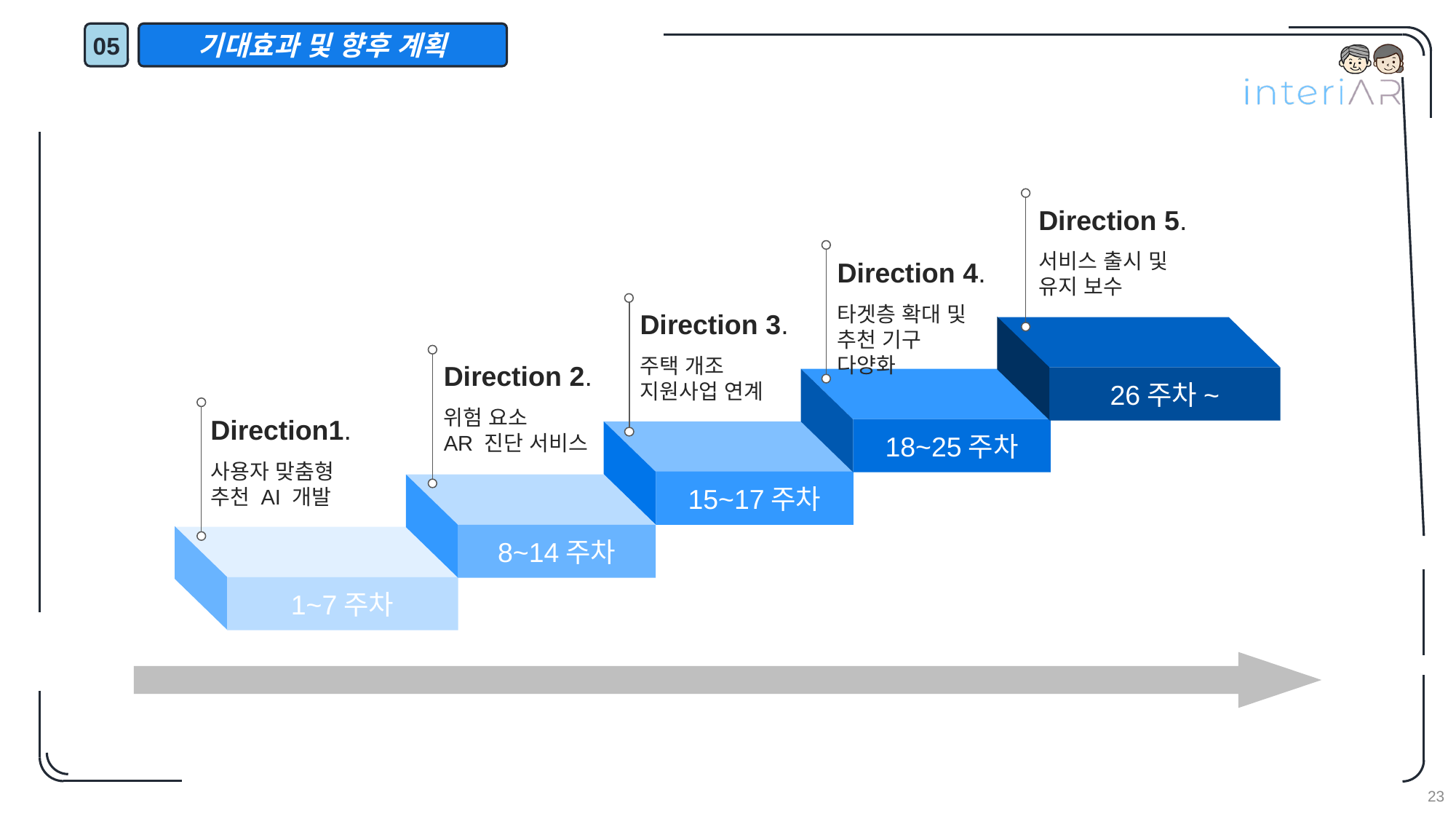

05
기대효과 및 향후 계획

Direction 5.
서비스 출시 및
유지 보수

Direction 4.
타겟층 확대 및
추천 기구 다양화

Direction 3.
주택 개조
지원사업 연계

26주차~

Direction 2.
위험 요소
AR 진단 서비스

18~25주차

Direction1.
사용자 맞춤형
추천 AI 개발

15~17주차

8~14주차

1~7주차

23